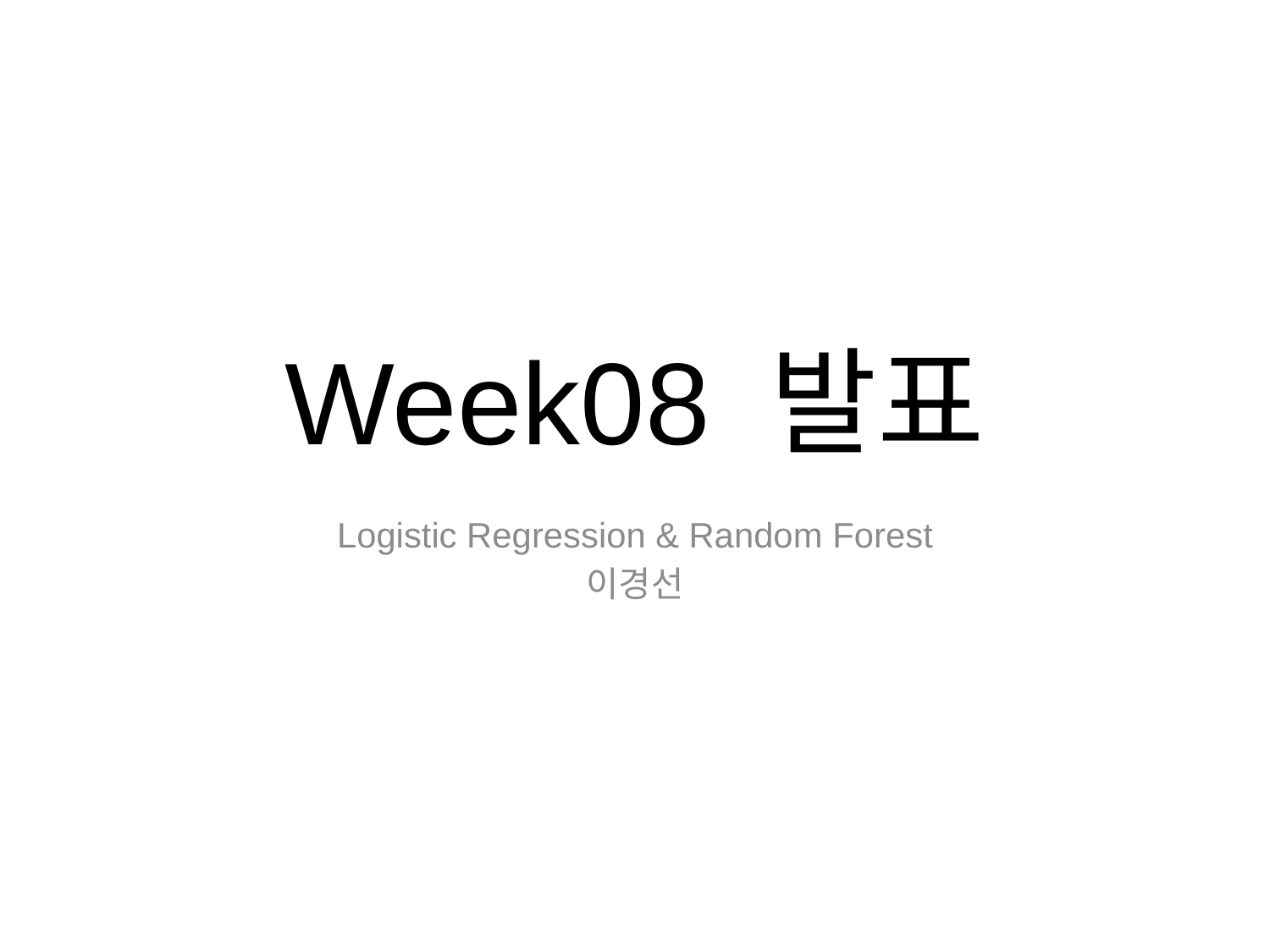

# Week08 발표
Logistic Regression & Random Forest
이경선